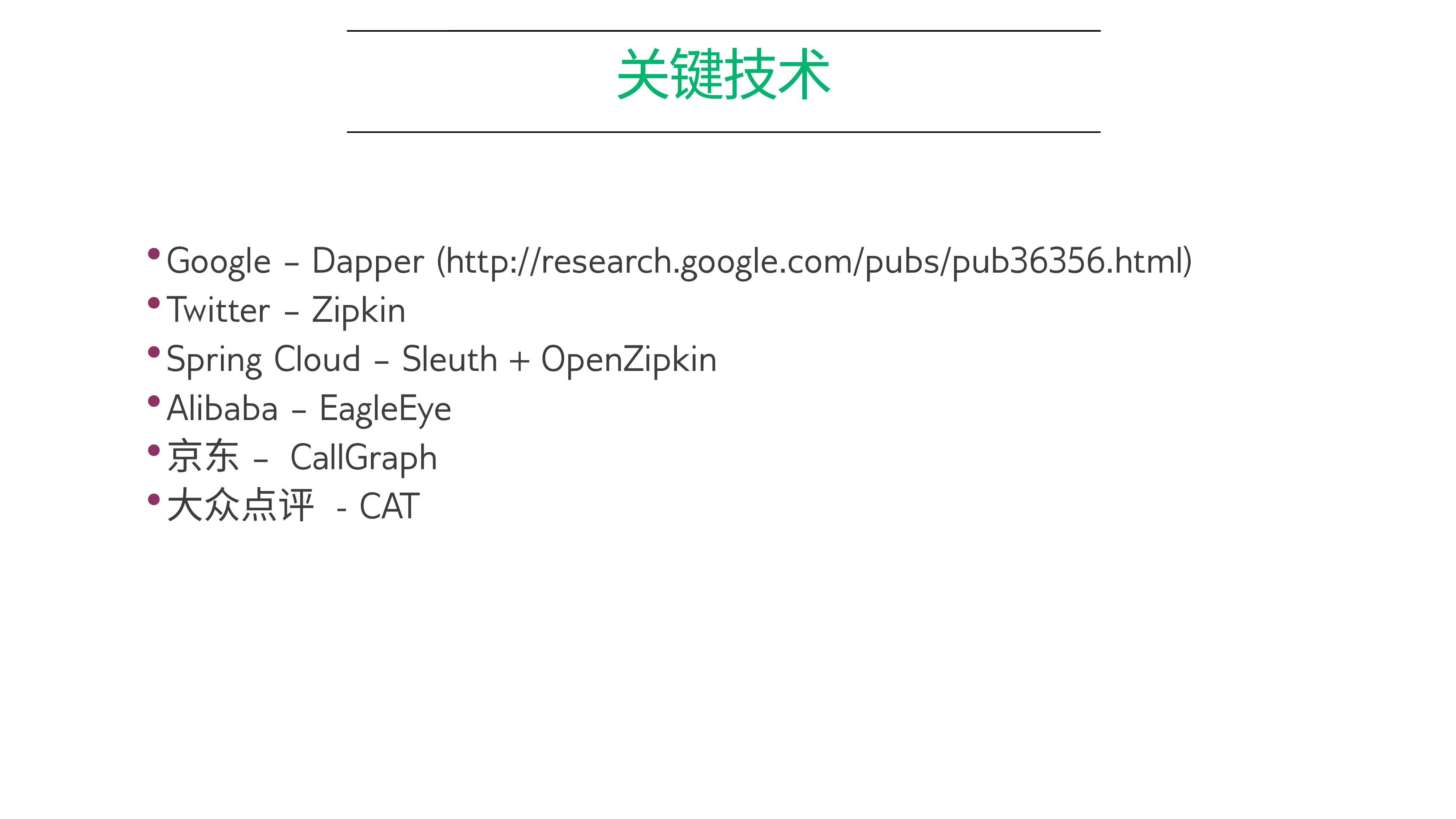

# 关键技术
Google – Dapper (http://research.google.com/pubs/pub36356.html)
Twitter – Zipkin
Spring Cloud – Sleuth + OpenZipkin
Alibaba – EagleEye
京东 – CallGraph
大众点评 - CAT